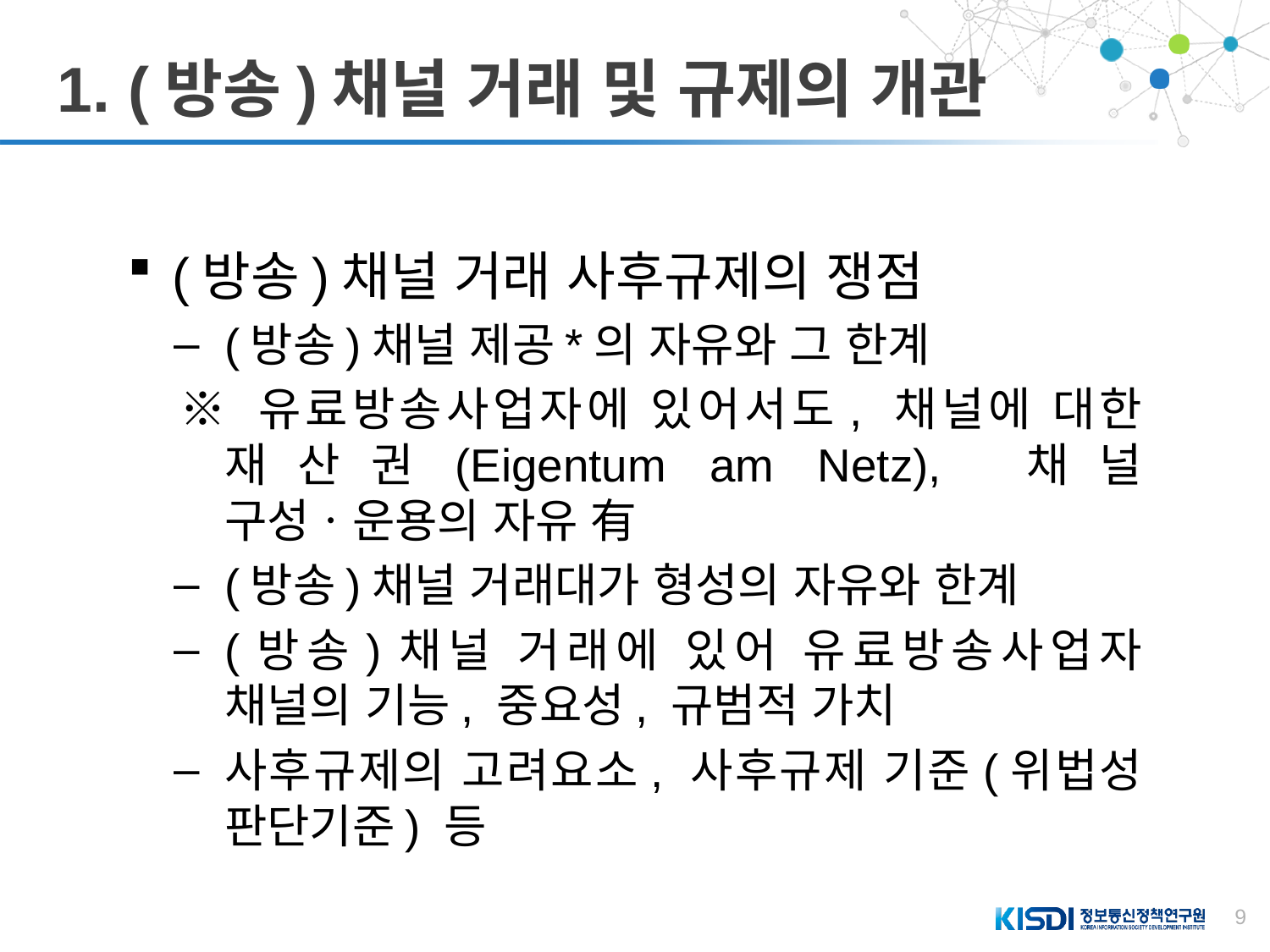

# 1. (방송)채널 거래 및 규제의 개관
(방송)채널 거래 사후규제의 쟁점
(방송)채널 제공*의 자유와 그 한계
※ 유료방송사업자에 있어서도, 채널에 대한 재산권(Eigentum am Netz), 채널 구성ㆍ운용의 자유 有
(방송)채널 거래대가 형성의 자유와 한계
(방송)채널 거래에 있어 유료방송사업자 채널의 기능, 중요성, 규범적 가치
사후규제의 고려요소, 사후규제 기준(위법성 판단기준) 등

9